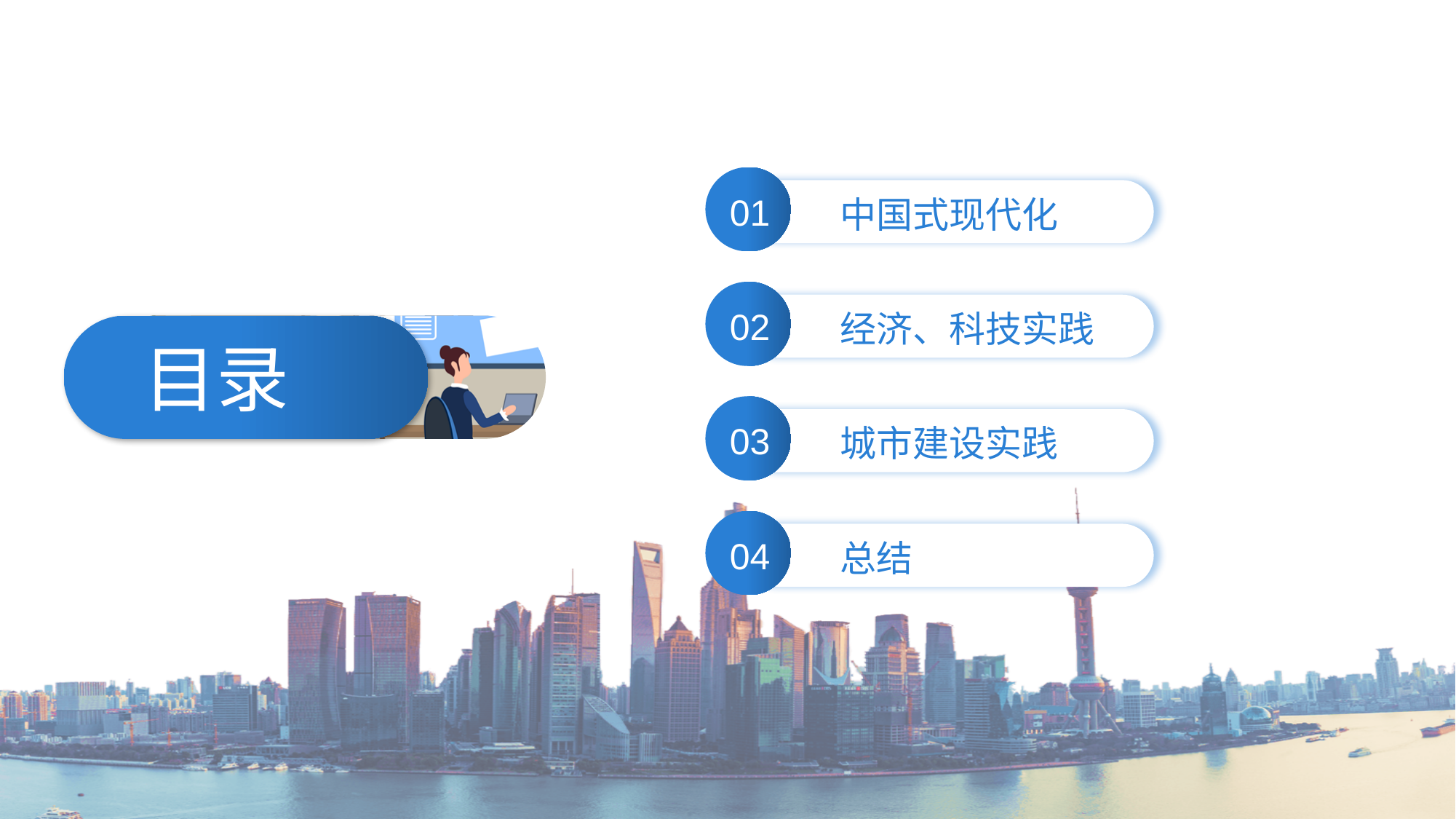

01

中国式现代化

02

经济、科技实践

目录

03

城市建设实践

04

总结